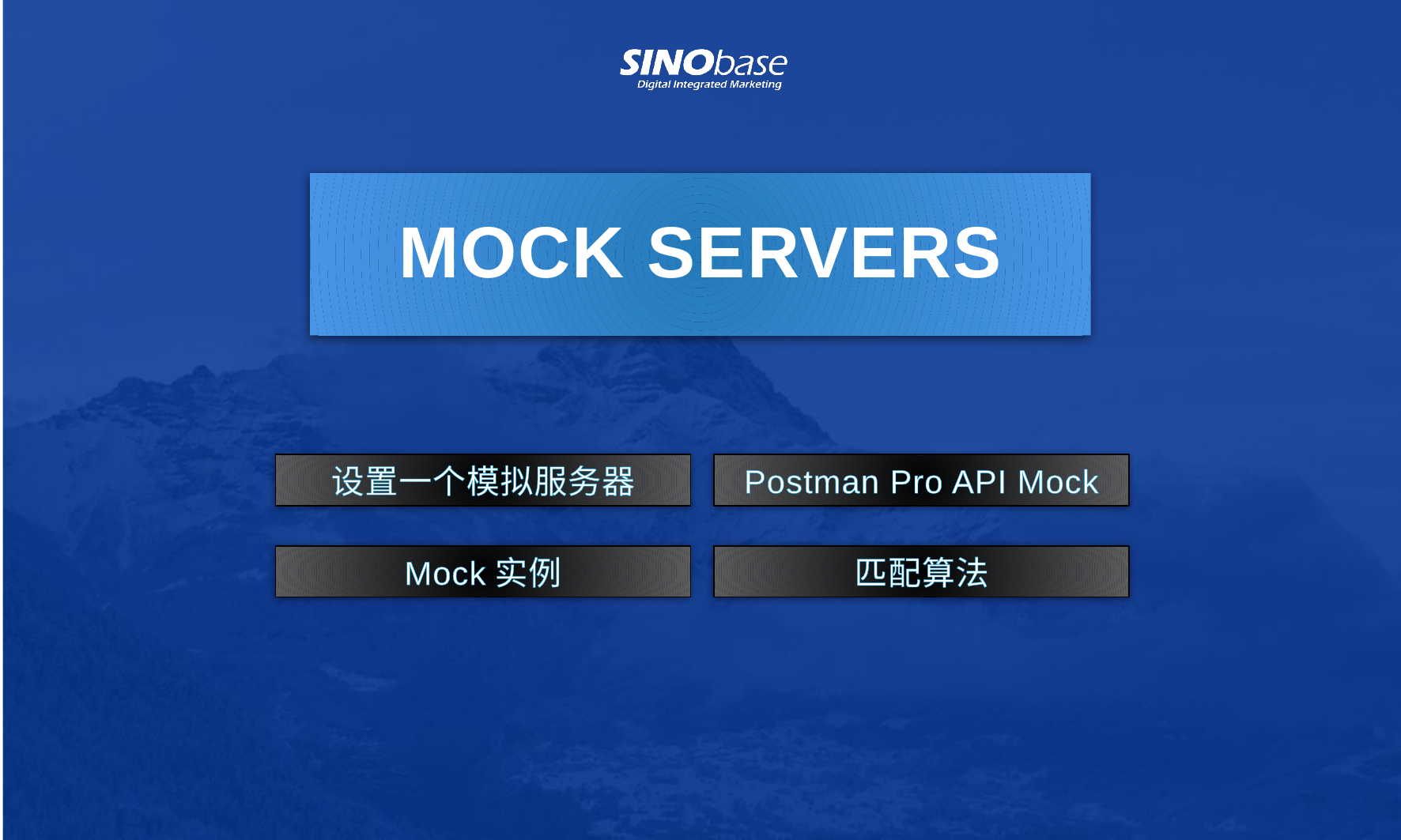

Mock Servers
设置一个模拟服务器
Postman Pro API Mock
Mock实例
匹配算法